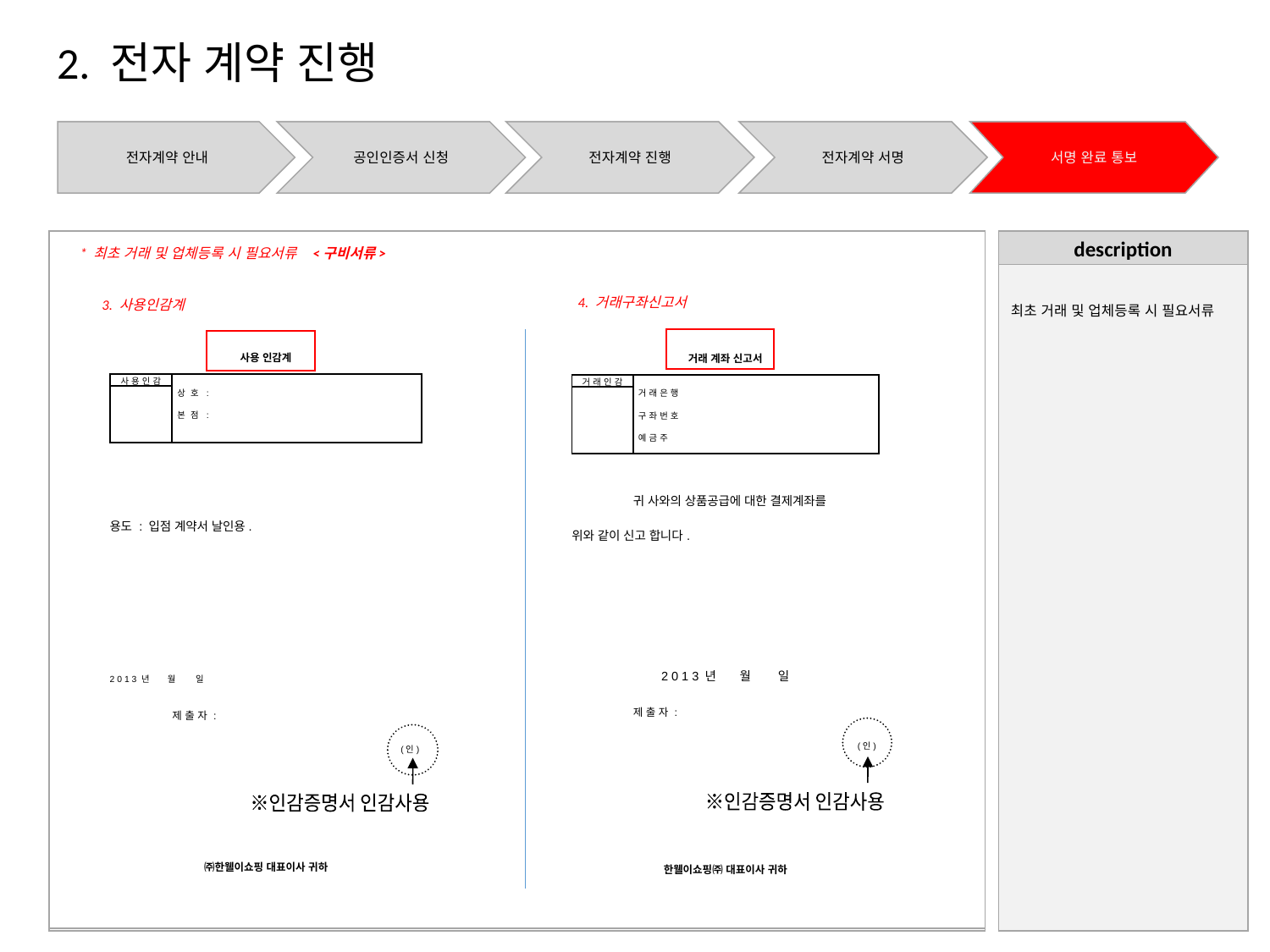

2. 전자 계약 진행
전자계약 안내
공인인증서 신청
전자계약 진행
전자계약 서명
서명 완료 통보

description

* 최초 거래 및 업체등록 시 필요서류   <구비서류>

최초 거래 및 업체등록 시 필요서류

4. 거래구좌신고서
3. 사용인감계
|  |  |  |  |  |  |  |  |
| --- | --- | --- | --- | --- | --- | --- | --- |
|  |  |  |  |  |  |  |  |
|  | 사용 인감계 |  |  |  |  |  |  |
|  |  |  |  |  |  |  |  |
|  | 사 용 인 감 |  |  |  |  |  |  |
|  |  | 상 호 : |  |  |  |  |  |
|  |  |  |  |  |  |  |  |
|  |  | 본 점 : |  |  |  |  |  |
|  |  |  |  |  |  |  |  |
|  |  |  |  |  |  |  |  |
|  |  |  |  |  |  |  |  |
|  |  |  |  |  |  |  |  |
|  |  |  |  |  |  |  |  |
|  | 용도 : 입점 계약서 날인용. |  |  |  |  |  |  |
|  |  |  |  |  |  |  |  |
|  |  |  |  |  |  |  |  |
|  |  |  |  |  |  |  |  |
|  |  |  |  |  |  |  |  |
|  |  |  |  |  |  |  |  |
|  |  |  |  |  |  |  |  |
|  |  |  |  |  |  |  |  |
|  | 2 0 1 3 년 월 일 |  |  |  |  |  |  |
|  |  |  |  |  |  |  |  |
|  |  |  |  |  |  |  |  |
|  |  | 제 출 자 : |  |  |  |  |  |
|  |  |  |  |  |  |  |  |
|  |  |  |  |  |  |  |  |
|  |  |  |  |  |  | (인) |  |
|  |  |  |  |  |  |  |  |
|  |  |  |  |  |  |  |  |
|  |  |  |  |  |  |  |  |
|  |  |  |  |  |  |  |  |
|  |  |  |  |  |  |  |  |
|  |  |  |  |  |  |  |  |
|  |  |  |  |  |  |  |  |
|  |  |  |  |  |  |  |  |
|  |  |  |  |  |  |  |  |
| ㈜한웰이쇼핑 대표이사 귀하 |  |  |  |  |  |  |  |
|  |  |  |  |  |  |  |  |
|  |  |  |  |  |  |  |  |
|  |  |  |  |  |  |  |  |  |
| --- | --- | --- | --- | --- | --- | --- | --- | --- |
|  |  |  |  |  |  |  |  |  |
|  | 거래 계좌 신고서 |  |  |  |  |  |  |  |
|  |  |  |  |  |  |  |  |  |
|  | 거 래 인 감 |  |  |  |  |  |  |  |
|  |  | 거 래 은 행 |  |  |  |  |  |  |
|  |  |  |  |  |  |  |  |  |
|  |  | 구 좌 번 호 |  |  |  |  |  |  |
|  |  |  |  |  |  |  |  |  |
|  |  | 예 금 주 |  |  |  |  |  |  |
|  |  |  |  |  |  |  |  |  |
|  |  |  |  |  |  |  |  |  |
|  |  |  |  |  |  |  |  |  |
|  |  | 귀 사와의 상품공급에 대한 결제계좌를 |  |  |  |  |  |  |
|  | 위와 같이 신고 합니다. |  |  |  |  |  |  |  |
|  |  |  |  |  |  |  |  |  |
|  |  |  |  |  |  |  |  |  |
|  |  |  |  |  |  |  |  |  |
|  |  |  |  |  |  |  |  |  |
|  |  |  |  |  |  |  |  |  |
|  |  |  |  |  |  |  |  |  |
|  | 2 0 1 3 년 월 일 |  |  |  |  |  |  |  |
|  |  |  |  |  |  |  |  |  |
|  |  |  |  |  |  |  |  |  |
|  |  | 제 출 자 : |  |  |  |  |  |  |
|  |  |  |  |  |  |  |  |  |
|  |  |  |  |  |  |  |  |  |
|  |  |  |  |  |  | (인) |  |  |
|  |  |  |  |  |  |  |  |  |
|  |  |  |  |  |  |  |  |  |
|  |  |  |  |  |  |  |  |  |
|  |  |  |  |  |  |  |  |  |
|  |  |  |  |  |  |  |  |  |
|  |  |  |  |  |  |  |  |  |
|  |  |  |  |  |  |  |  |  |
|  |  |  |  |  |  |  |  |  |
|  |  |  |  |  |  |  |  |  |
| 한웰이쇼핑㈜ 대표이사 귀하 |  |  |  |  |  |  |  |  |
|  |  |  |  |  |  |  |  |  |
|  |  |  |  |  |  |  |  |  |

※인감증명서 인감사용
※인감증명서 인감사용